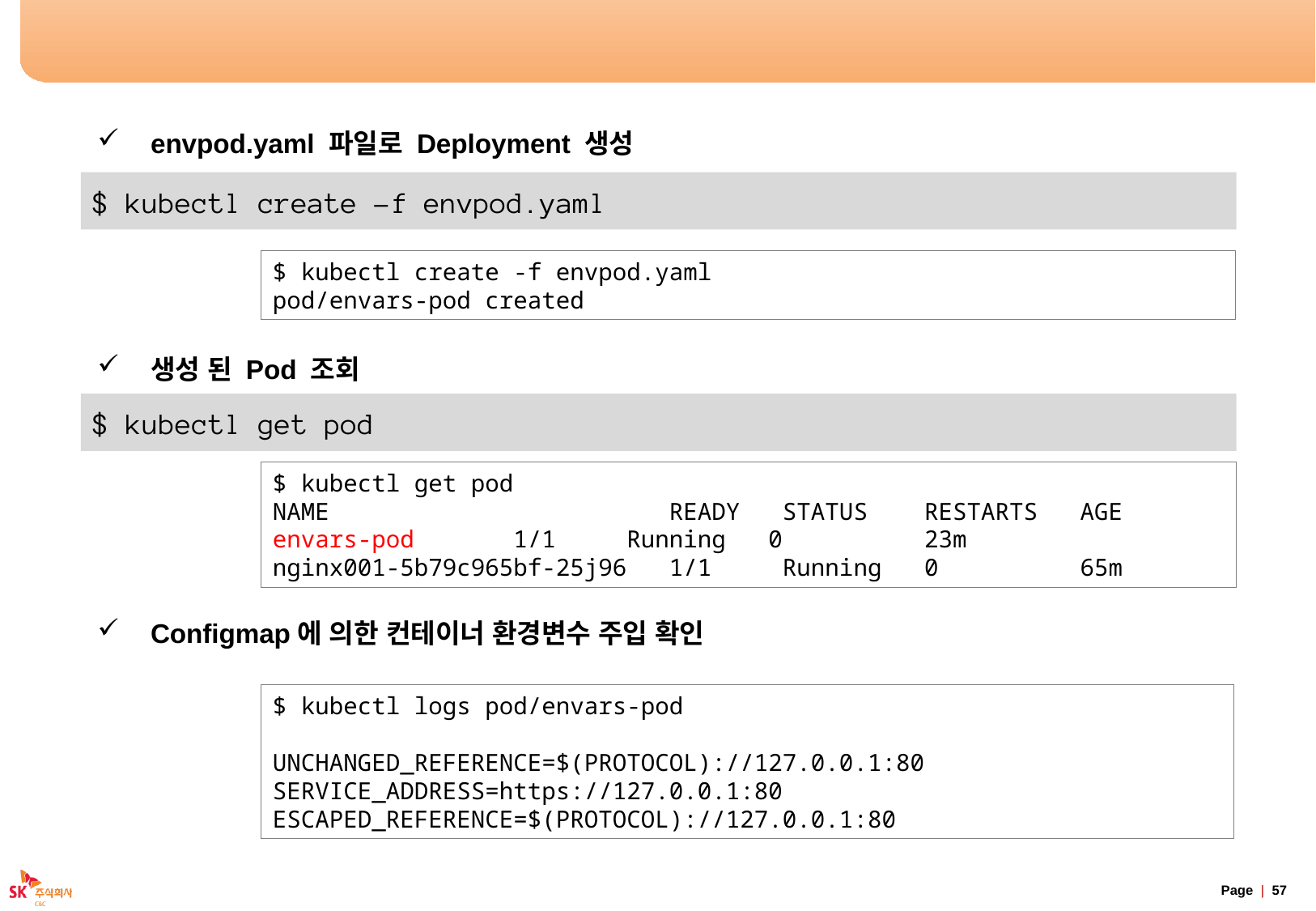

# ConfigMap 참조 실습
envpod.yaml 파일로 Deployment 생성

생성 된 Pod 조회

Configmap에 의한 컨테이너 환경변수 주입 확인

$ kubectl create -f envpod.yaml
$ kubectl create -f envpod.yaml
pod/envars-pod created
$ kubectl get pod
$ kubectl get pod
NAME                        READY   STATUS    RESTARTS   AGE
envars-pod       1/1     Running   0          23m
nginx001-5b79c965bf-25j96   1/1     Running   0          65m
$ kubectl logs pod/envars-pod

UNCHANGED_REFERENCE=$(PROTOCOL)://127.0.0.1:80
SERVICE_ADDRESS=https://127.0.0.1:80
ESCAPED_REFERENCE=$(PROTOCOL)://127.0.0.1:80